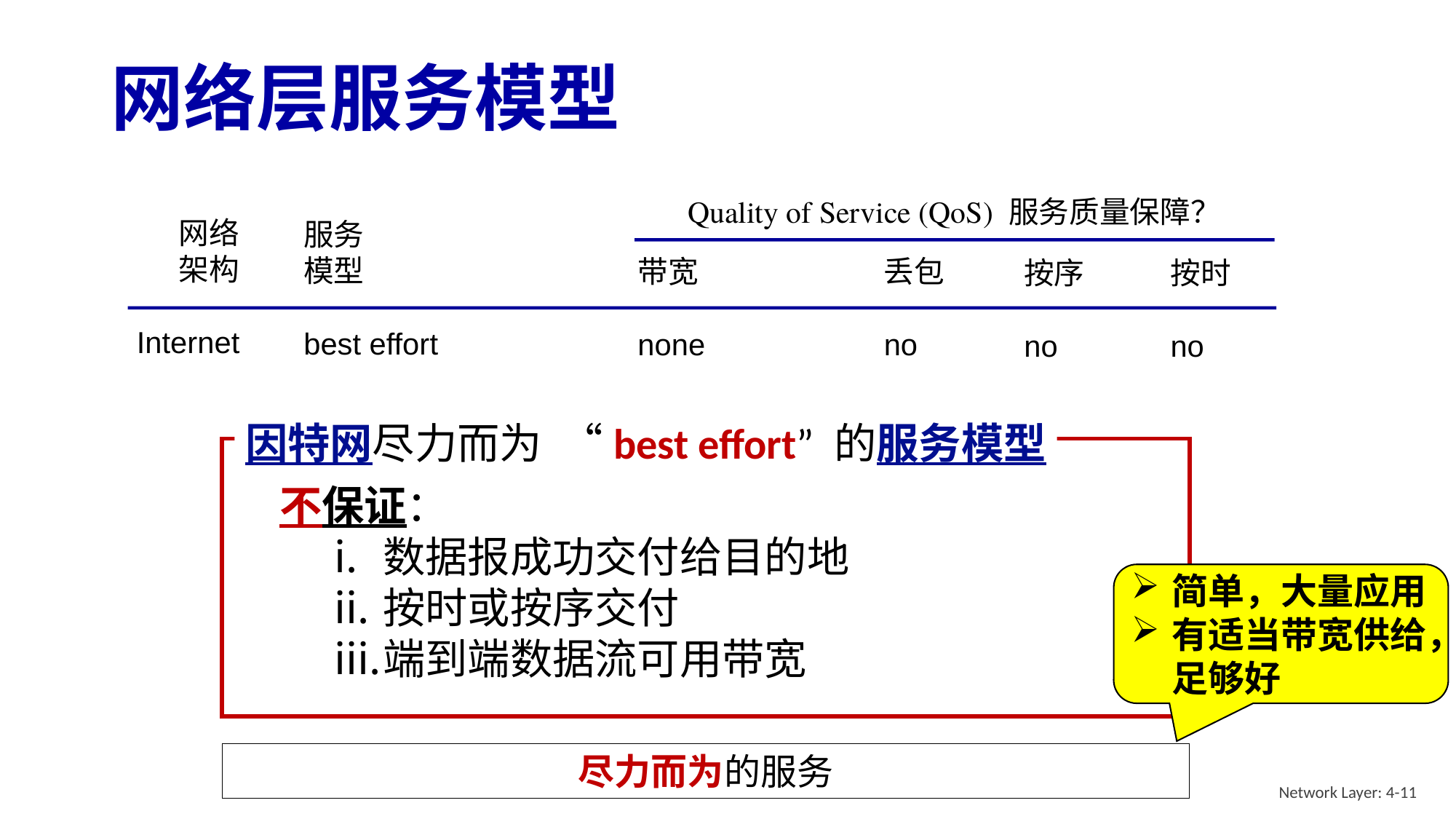

# 网络层服务模型
Quality of Service (QoS) 服务质量保障？
网络
架构

Internet

ATM

ATM

Internet

Internet
服务
模型

best effort

Constant Bit Rate

Available Bit Rate

Intserv Guaranteed
(RFC 1633)
Diffserv  (RFC 2475)

带宽

none

Constant rate

Guaranteed min

yes

possible
丢包

no

yes

no

yes

possibly
按序

no

yes

yes

yes

possibly
按时

no

yes

no

yes

no

因特网尽力而为  “best effort” 的服务模型

不保证：
数据报成功交付给目的地
按时或按序交付
端到端数据流可用带宽

简单，大量应用
有适当带宽供给，足够好

尽力而为的服务
Network Layer: 4-11